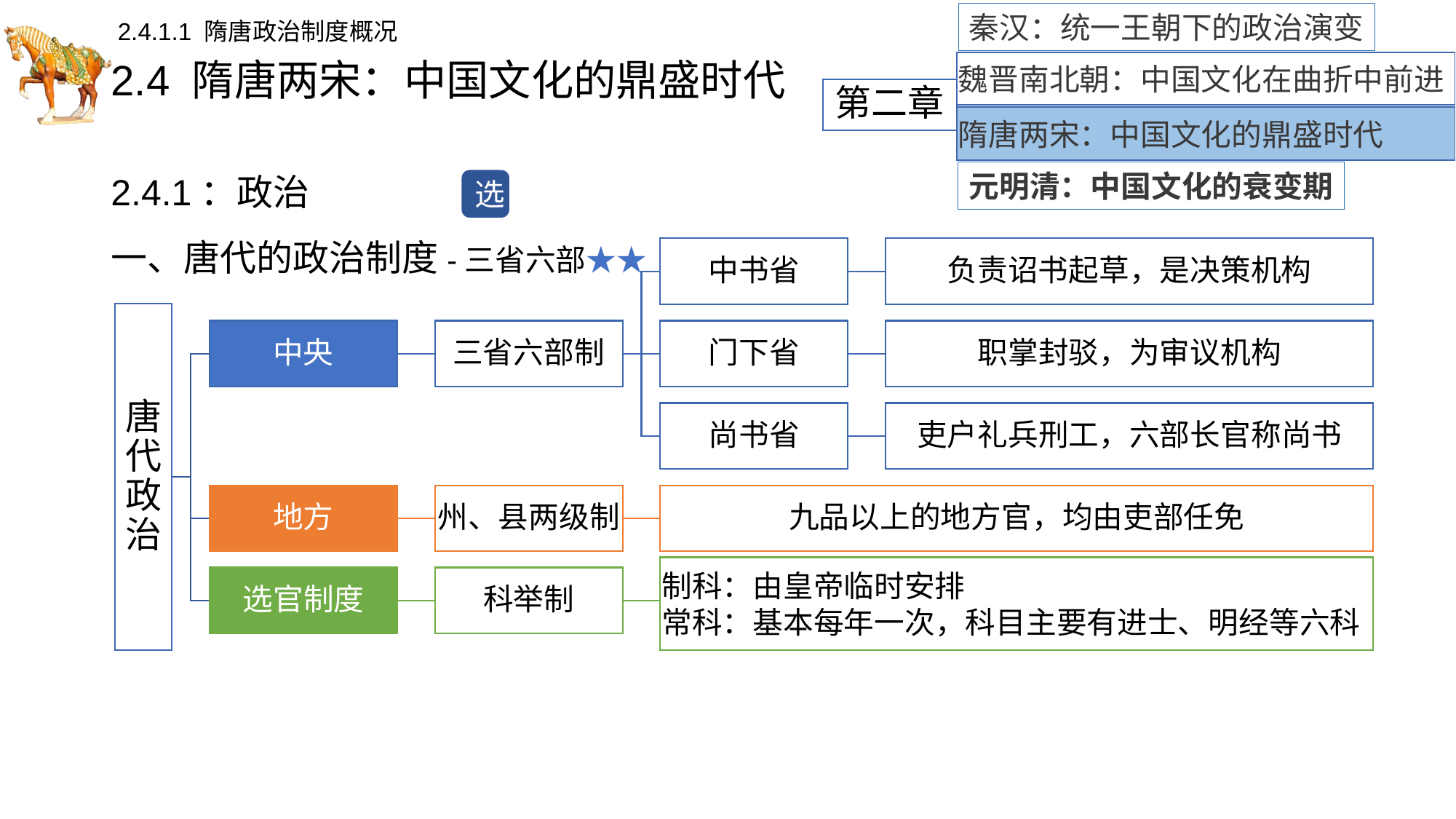

秦汉：统一王朝下的政治演变
2.4.1.1 隋唐政治制度概况
# 2.4 隋唐两宋：中国文化的鼎盛时代
魏晋南北朝：中国文化在曲折中前进
第二章
隋唐两宋：中国文化的鼎盛时代
2.4.1：政治
一、唐代的政治制度-三省六部★★
元明清：中国文化的衰变期
选
中书省
负责诏书起草，是决策机构

中央
三省六部制
门下省
职掌封驳，为审议机构

尚书省
吏户礼兵刑工，六部长官称尚书

唐代政治

地方
州、县两级制
九品以上的地方官，均由吏部任免

制科：由皇帝临时安排
常科：基本每年一次，科目主要有进士、明经等六科
选官制度
科举制

48